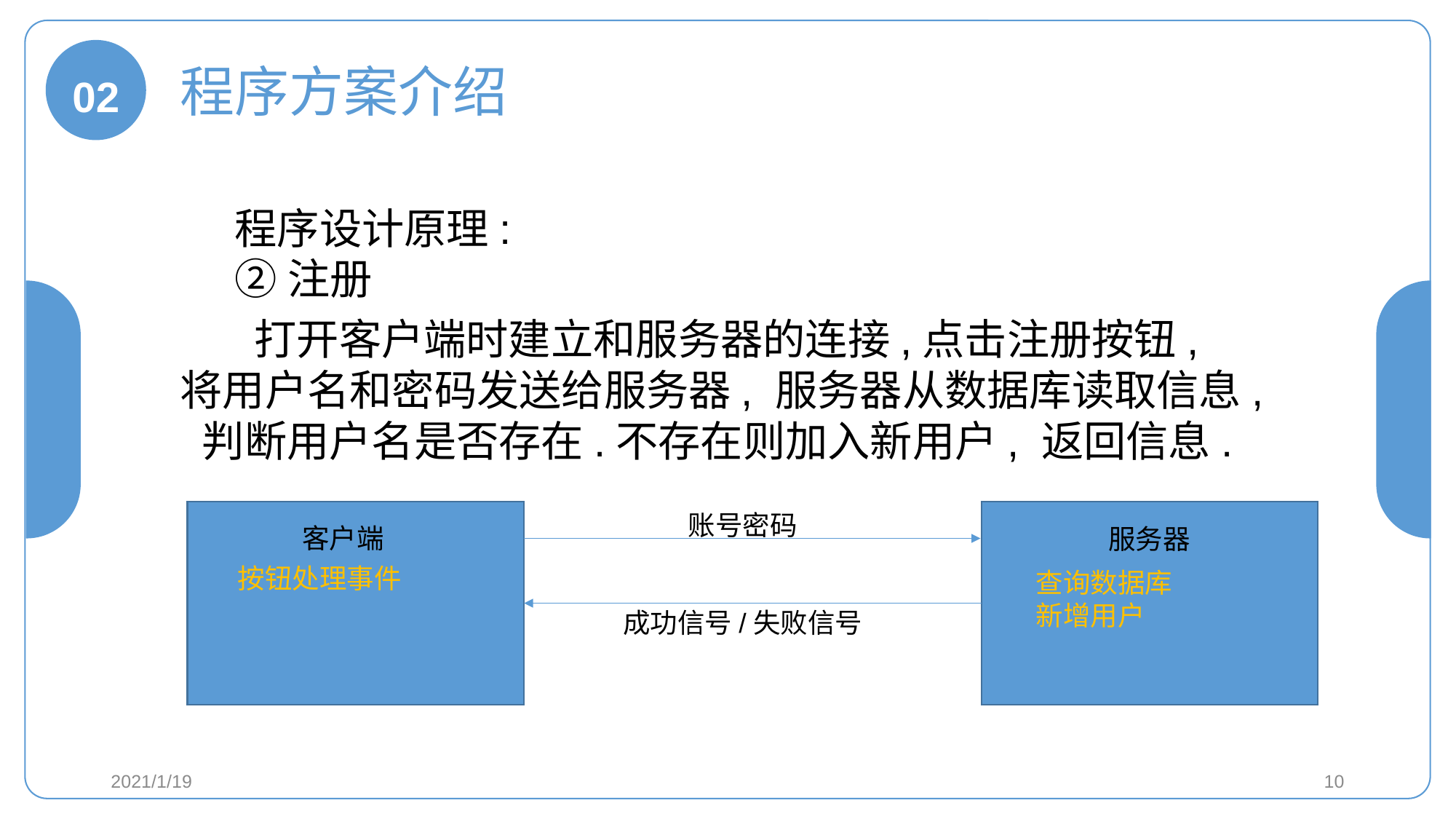

02
程序方案介绍
程序设计原理:
②注册
 打开客户端时建立和服务器的连接,点击注册按钮,将用户名和密码发送给服务器, 服务器从数据库读取信息, 判断用户名是否存在.不存在则加入新用户, 返回信息.

账号密码
客户端
服务器
按钮处理事件
查询数据库
新增用户
成功信号/失败信号
2021/1/19
10